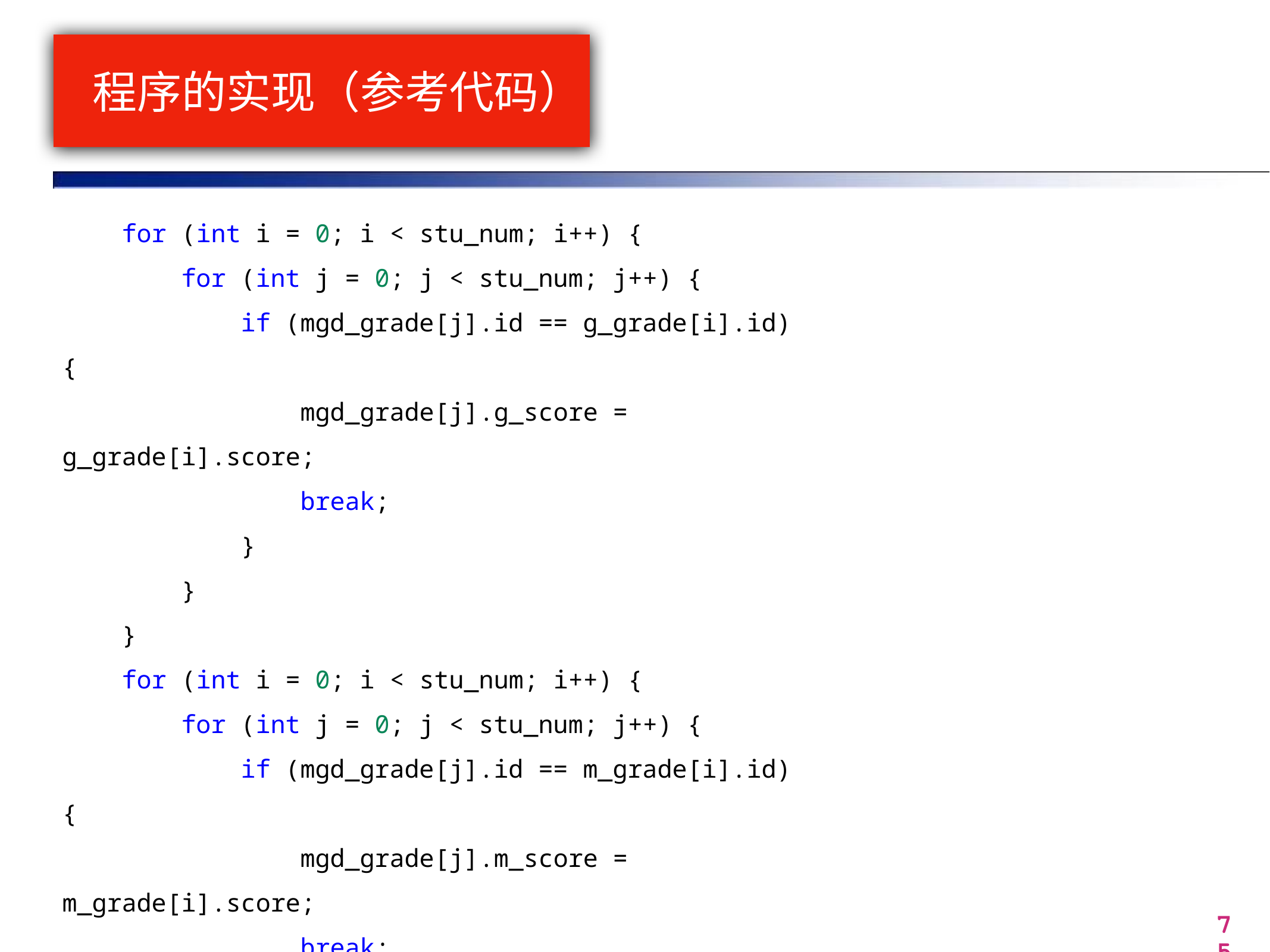

# 程序的实现（参考代码）
    for (int i = 0; i < stu_num; i++) {
        for (int j = 0; j < stu_num; j++) {
            if (mgd_grade[j].id == g_grade[i].id) {
                mgd_grade[j].g_score = g_grade[i].score;
                break;
            }
        }
    }
    for (int i = 0; i < stu_num; i++) {
        for (int j = 0; j < stu_num; j++) {
            if (mgd_grade[j].id == m_grade[i].id) {
                mgd_grade[j].m_score = m_grade[i].score;
                break;
            }
        }
    }
75